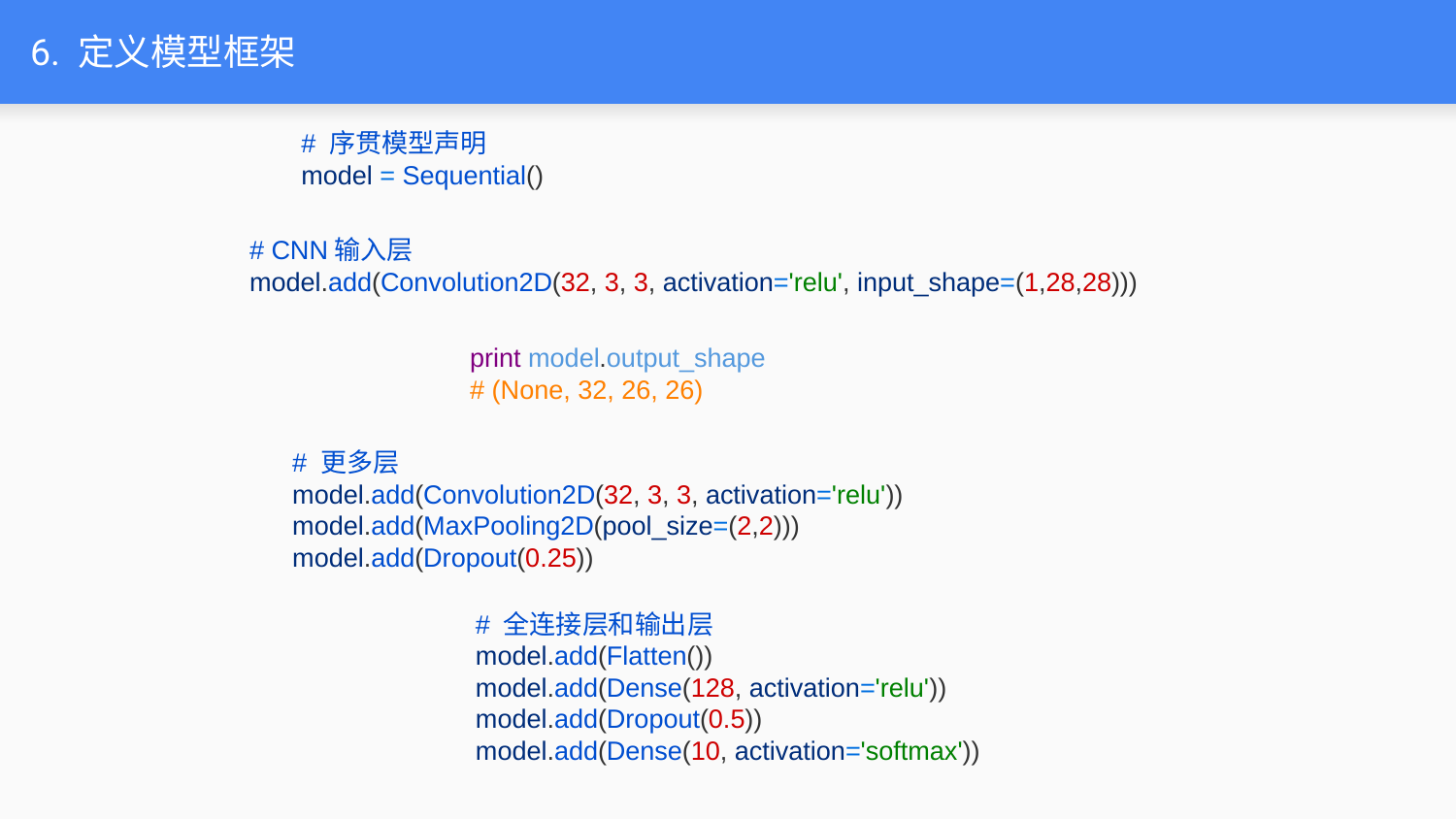

# 6. 定义模型框架
# 序贯模型声明
model = Sequential()
# CNN输入层
model.add(Convolution2D(32, 3, 3, activation='relu', input_shape=(1,28,28)))
print model.output_shape
# (None, 32, 26, 26)
# 更多层
model.add(Convolution2D(32, 3, 3, activation='relu'))
model.add(MaxPooling2D(pool_size=(2,2)))
model.add(Dropout(0.25))
# 全连接层和输出层
model.add(Flatten())
model.add(Dense(128, activation='relu'))
model.add(Dropout(0.5))
model.add(Dense(10, activation='softmax'))